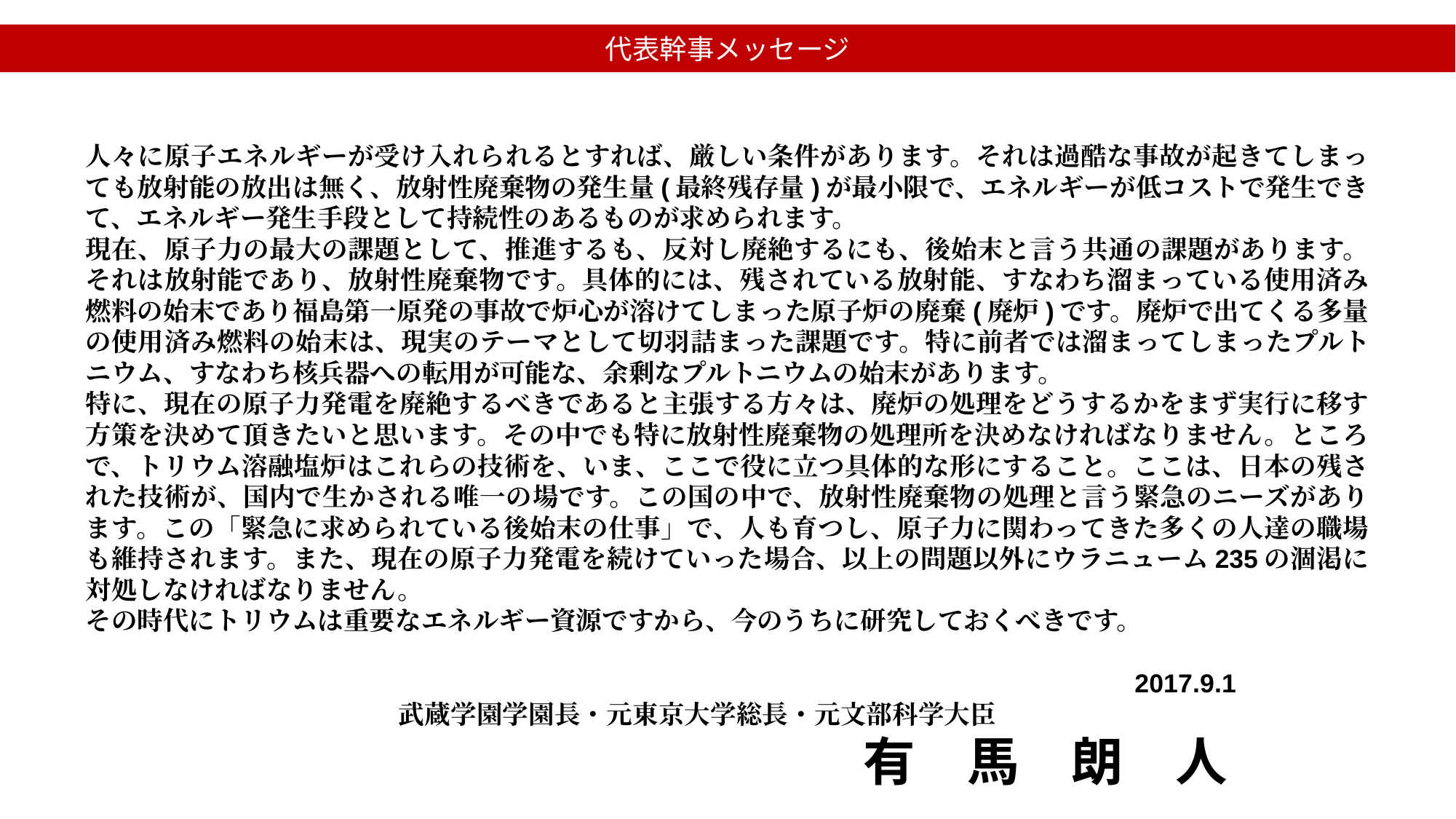

代表幹事メッセージ
人々に原子エネルギーが受け入れられるとすれば、厳しい条件があります。それは過酷な事故が起きてしまっても放射能の放出は無く、放射性廃棄物の発生量(最終残存量)が最小限で、エネルギーが低コストで発生できて、エネルギー発生手段として持続性のあるものが求められます。
現在、原子力の最大の課題として、推進するも、反対し廃絶するにも、後始末と言う共通の課題があります。それは放射能であり、放射性廃棄物です。具体的には、残されている放射能、すなわち溜まっている使用済み燃料の始末であり福島第一原発の事故で炉心が溶けてしまった原子炉の廃棄(廃炉)です。廃炉で出てくる多量の使用済み燃料の始末は、現実のテーマとして切羽詰まった課題です。特に前者では溜まってしまったプルトニウム、すなわち核兵器への転用が可能な、余剰なプルトニウムの始末があります。
特に、現在の原子力発電を廃絶するべきであると主張する方々は、廃炉の処理をどうするかをまず実行に移す方策を決めて頂きたいと思います。その中でも特に放射性廃棄物の処理所を決めなければなりません。ところで、トリウム溶融塩炉はこれらの技術を、いま、ここで役に立つ具体的な形にすること。ここは、日本の残された技術が、国内で生かされる唯一の場です。この国の中で、放射性廃棄物の処理と言う緊急のニーズがあります。この「緊急に求められている後始末の仕事」で、人も育つし、原子力に関わってきた多くの人達の職場も維持されます。また、現在の原子力発電を続けていった場合、以上の問題以外にウラニューム235の涸渇に対処しなければなりません。
その時代にトリウムは重要なエネルギー資源ですから、今のうちに研究しておくべきです。

　　　　　　　　　　　　　　　　　　　　　　　　　　　　　　　　　　　2017.9.1
武蔵学園学園長・元東京大学総長・元文部科学大臣
　　　　　　　　　　　　　　　　　　　　　　　有　馬　朗　人